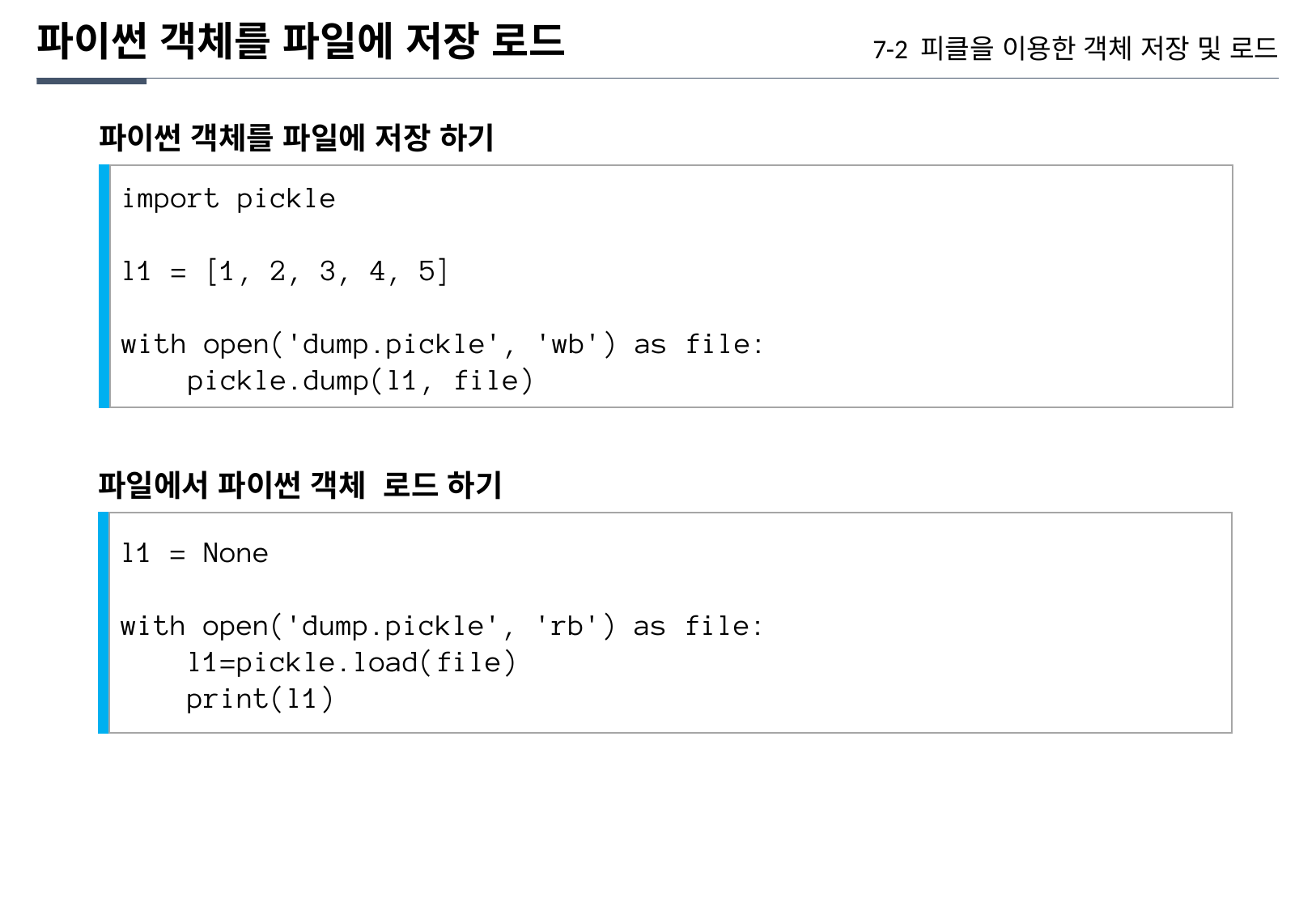

파이썬 객체를 파일에 저장 로드
7-2 피클을 이용한 객체 저장 및 로드
파이썬 객체를 파일에 저장 하기

import pickle

l1 = [1, 2, 3, 4, 5]

with open('dump.pickle', 'wb') as file:
    pickle.dump(l1, file)
파일에서 파이썬 객체  로드 하기

l1 = None

with open('dump.pickle', 'rb') as file:
    l1=pickle.load(file)
    print(l1)